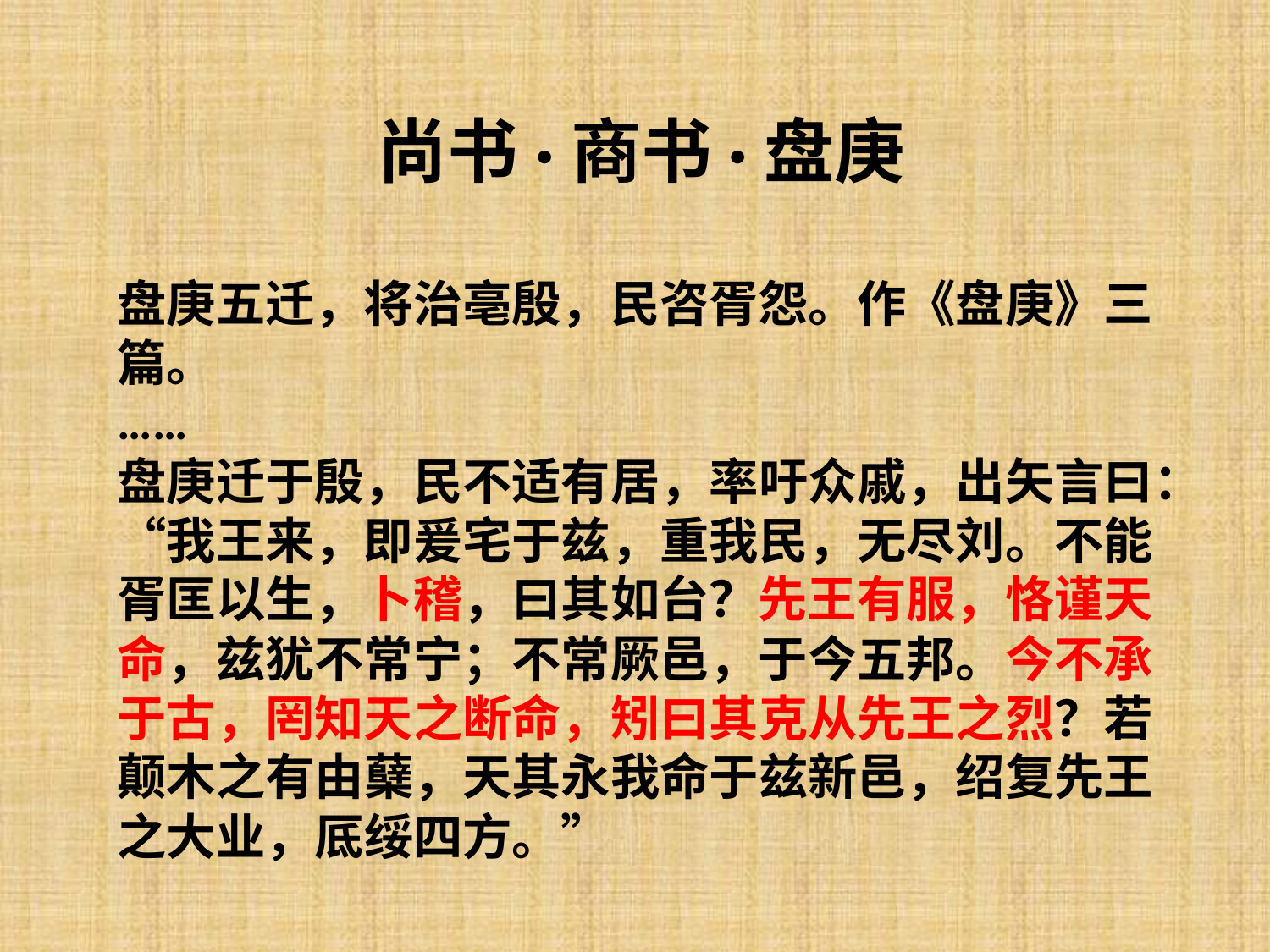

尚书·商书·盘庚
盘庚五迁，将治亳殷，民咨胥怨。作《盘庚》三篇。
……
盘庚迁于殷，民不适有居，率吁众戚，出矢言曰：“我王来，即爰宅于兹，重我民，无尽刘。不能胥匡以生，卜稽，曰其如台？先王有服，恪谨天命，兹犹不常宁；不常厥邑，于今五邦。今不承于古，罔知天之断命，矧曰其克从先王之烈？若颠木之有由蘖，天其永我命于兹新邑，绍复先王之大业，厎绥四方。”